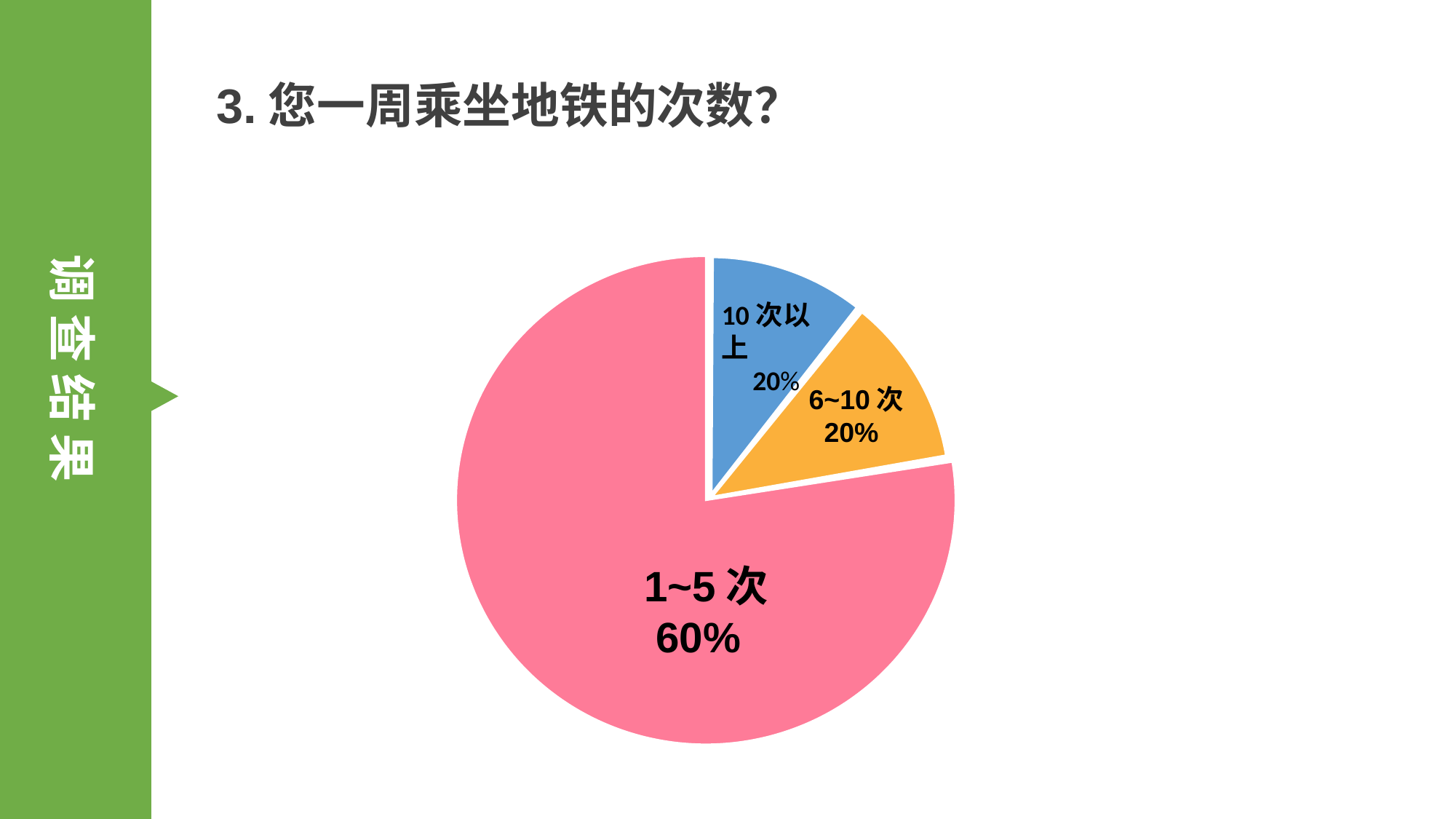

3.您一周乘坐地铁的次数？
调 查 结 果

10次以上
     20%

6~10次
  20%
1~5次
 60%